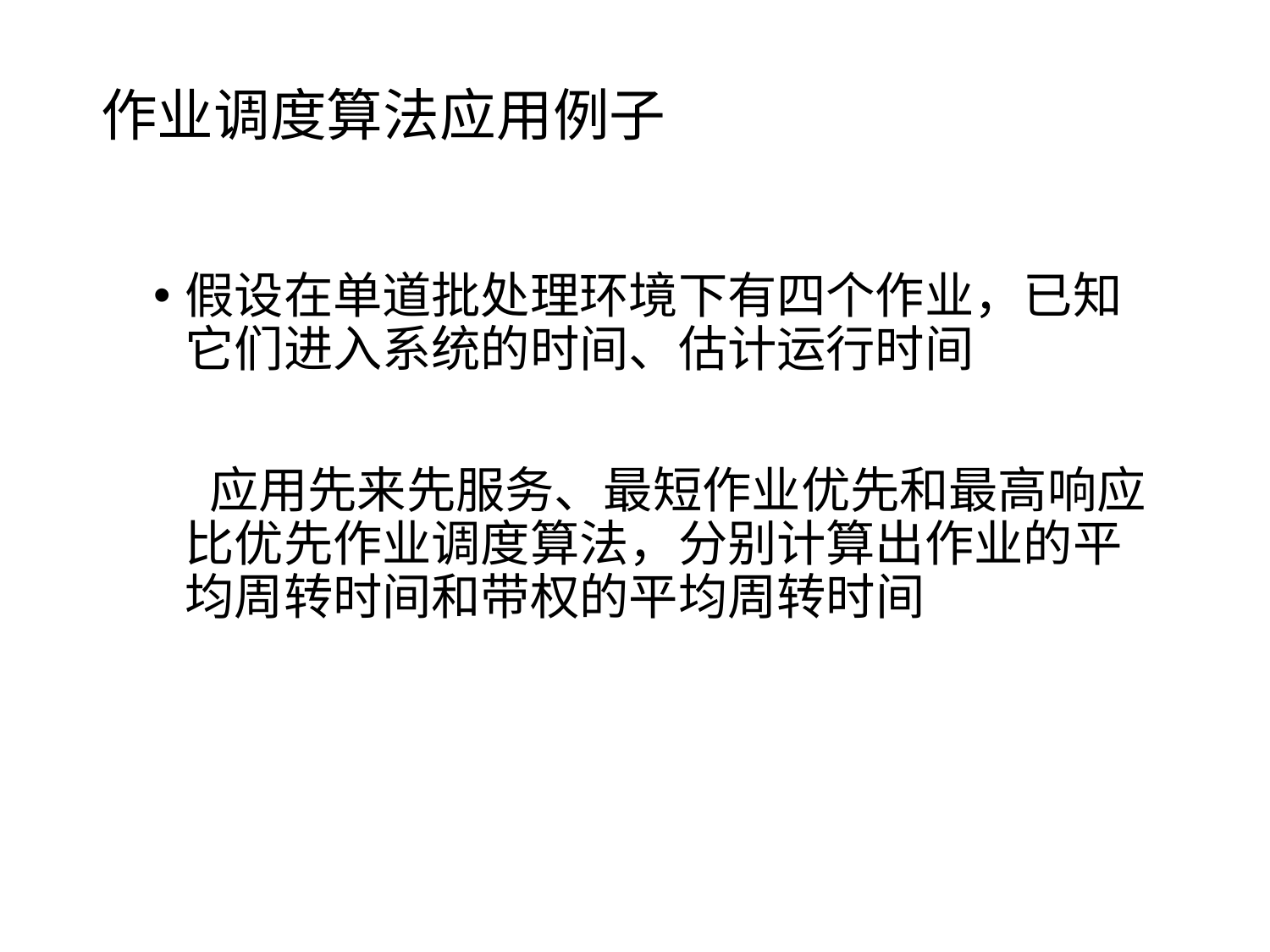

# 作业调度算法应用例子
假设在单道批处理环境下有四个作业，已知它们进入系统的时间、估计运行时间

    应用先来先服务、最短作业优先和最高响应比优先作业调度算法，分别计算出作业的平均周转时间和带权的平均周转时间